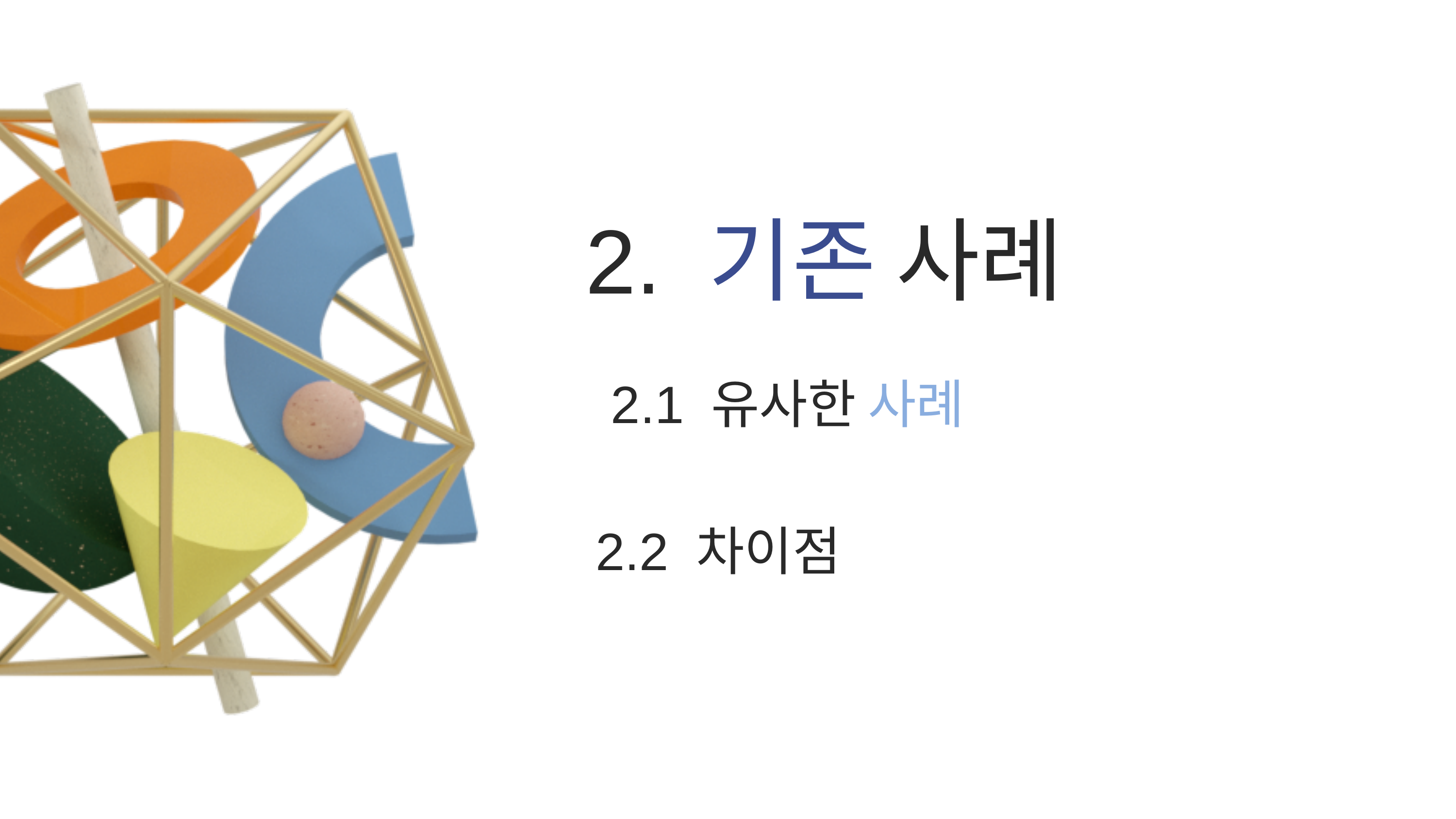

2. 기존 사례
2.1 유사한 사례

  2.2 차이점